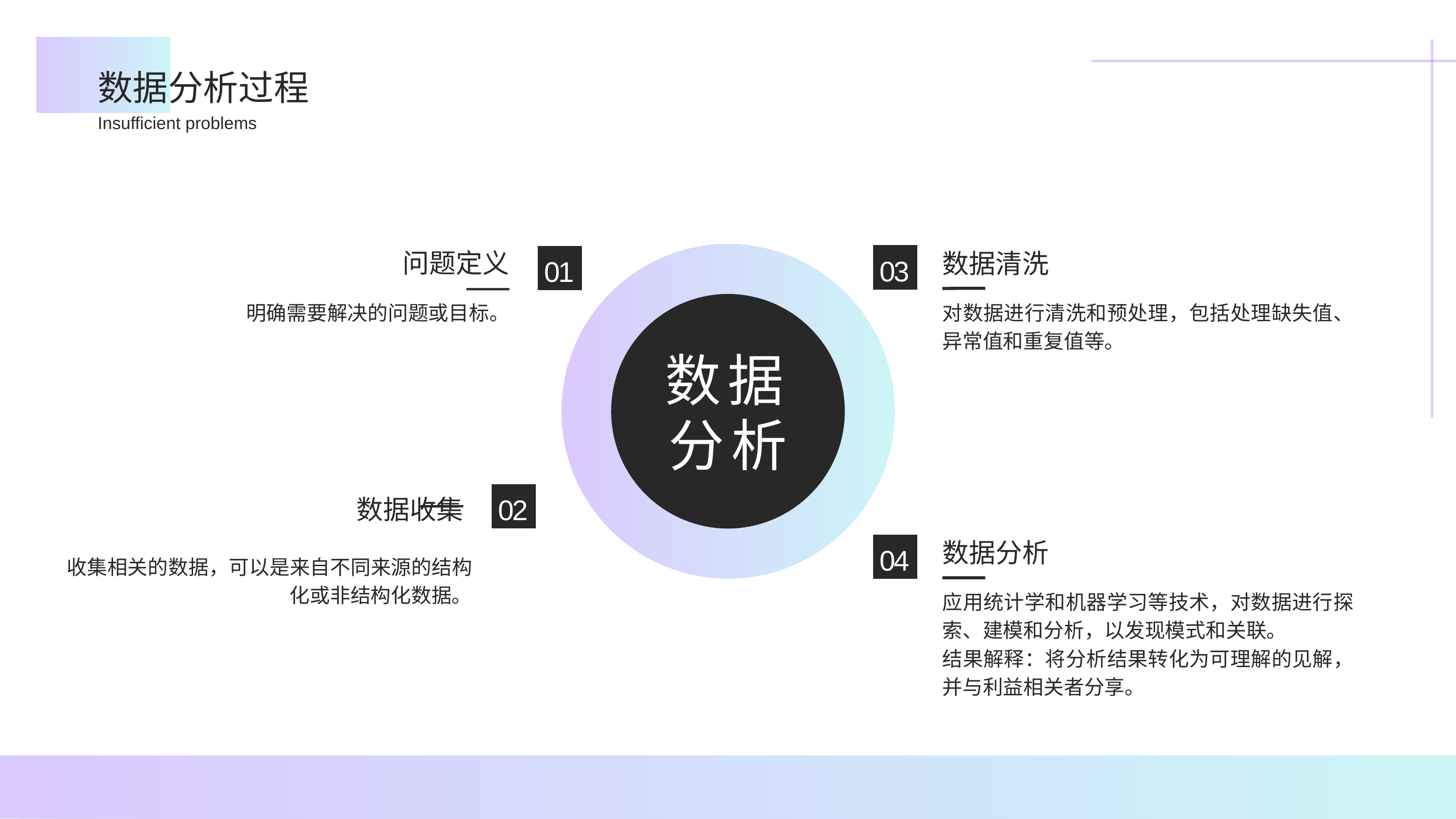

数据分析过程
Insufficient problems

问题定义
数据清洗

03

对数据进行清洗和预处理，包括处理缺失值、异常值和重复值等。

01

明确需要解决的问题或目标。
数据分析

02
数据收集

数据分析

04

应用统计学和机器学习等技术，对数据进行探索、建模和分析，以发现模式和关联。
结果解释：将分析结果转化为可理解的见解，并与利益相关者分享。
收集相关的数据，可以是来自不同来源的结构化或非结构化数据。